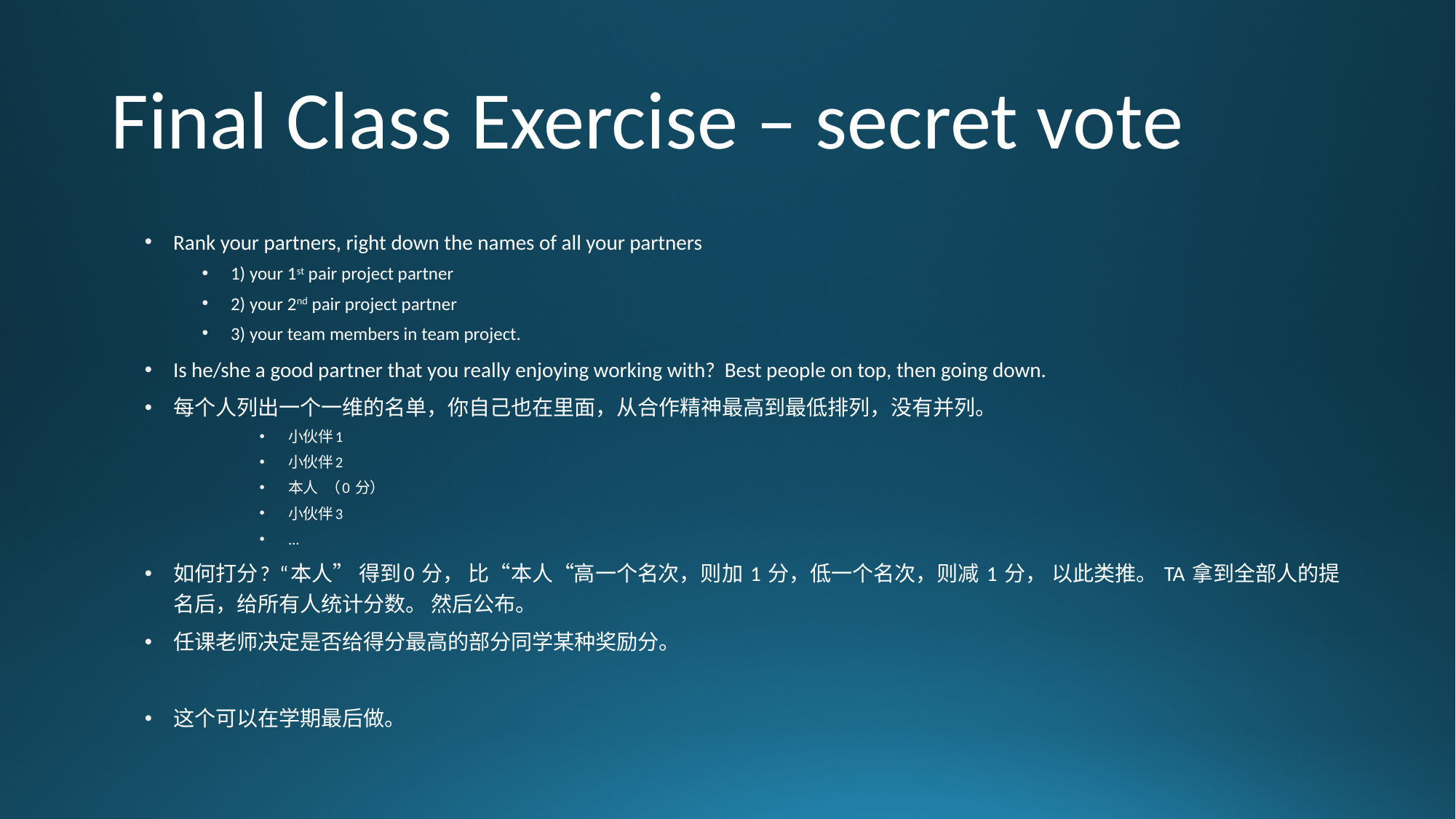

# Final Class Exercise – secret vote
Rank your partners, right down the names of all your partners
1) your 1st pair project partner
2) your 2nd pair project partner
3) your team members in team project.
Is he/she a good partner that you really enjoying working with?  Best people on top, then going down.
每个人列出一个一维的名单，你自己也在里面，从合作精神最高到最低排列，没有并列。
小伙伴1
小伙伴2
本人  （0 分）
小伙伴3
...
如何打分?  “本人” 得到0 分， 比“本人“高一个名次，则加 1 分，低一个名次，则减 1 分， 以此类推。 TA 拿到全部人的提名后，给所有人统计分数。 然后公布。
任课老师决定是否给得分最高的部分同学某种奖励分。

这个可以在学期最后做。